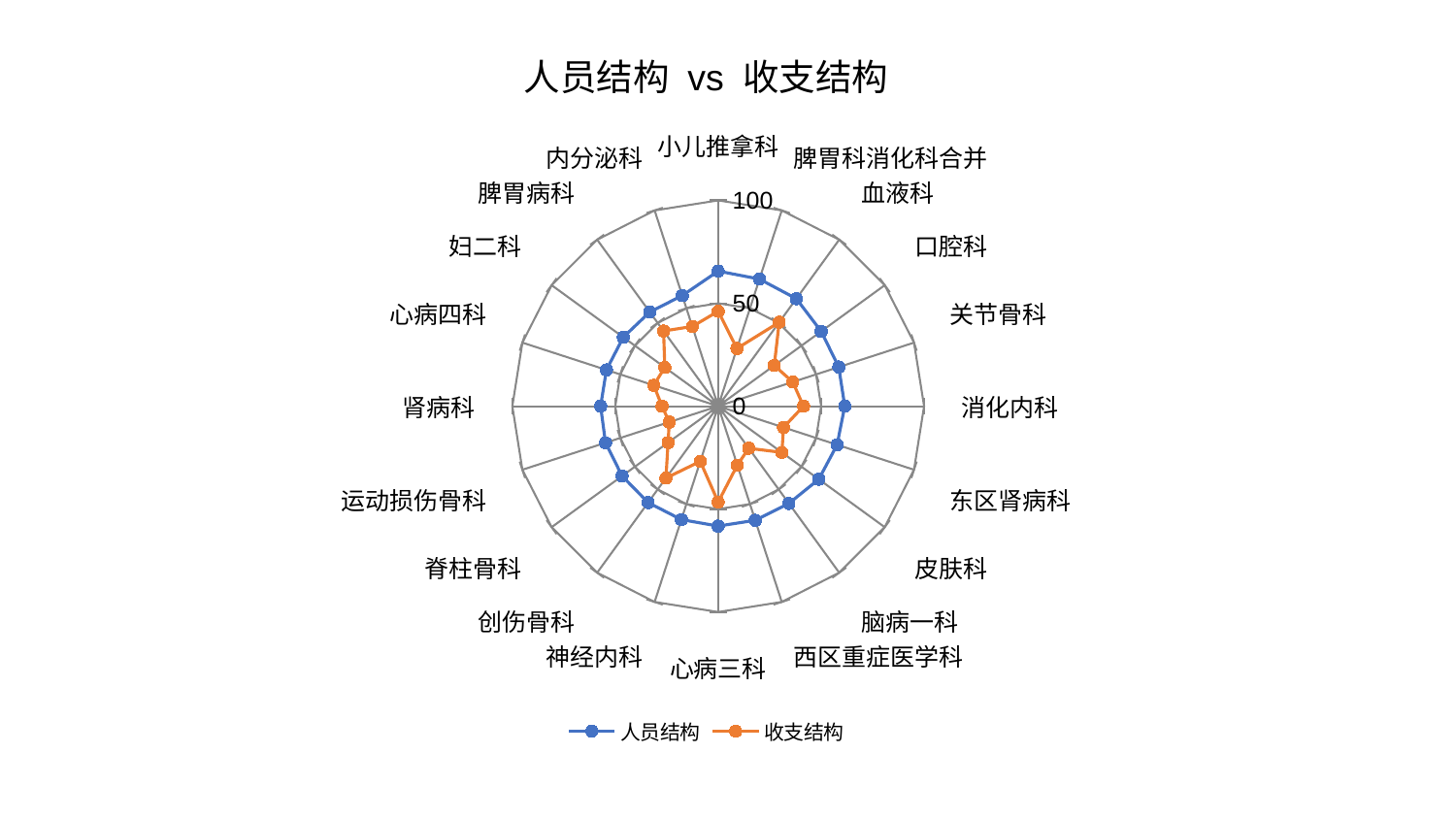

### Chart: 人员结构 vs 收支结构

| Category | 人员结构 | 收支结构 |
|---|---|---|
| 小儿推拿科 | 65.63483627403322 | 46.112576362671405 |
| 脾胃科消化科合并 | 64.93337973052294 | 29.48167559150569 |
| 血液科 | 64.56834367331686 | 50.40640377698708 |
| 口腔科 | 61.846409789139635 | 33.66646114894077 |
| 关节骨科 | 61.585807466810174 | 38.08773984650594 |
| 消化内科 | 61.47230261385729 | 41.447766135766386 |
| 东区肾病科 | 60.72230868488987 | 33.384261221580644 |
| 皮肤科 | 60.42689785787524 | 38.25199291869672 |
| 脑病一科 | 58.407716846620815 | 25.258908399775354 |
| 西区重症医学科 | 58.302594226553296 | 30.09458507419073 |
| 心病三科 | 58.25570918933598 | 46.59912052013787 |
| 神经内科 | 57.94026799315065 | 28.203121889749124 |
| 创伤骨科 | 57.883902798004115 | 43.200262174380754 |
| 脊柱骨科 | 57.72467830715553 | 30.108803897732525 |
| 运动损伤骨科 | 57.56593811603451 | 25.02245636416861 |
| 肾病科 | 57.10744204434827 | 27.291889388152608 |
| 心病四科 | 57.0957758030193 | 32.93556522200199 |
| 妇二科 | 56.99024230467993 | 32.04059654818656 |
| 脾胃病科 | 56.56786267099907 | 45.1737710253505 |
| 内分泌科 | 56.51377404567755 | 40.72086731787004 |
28